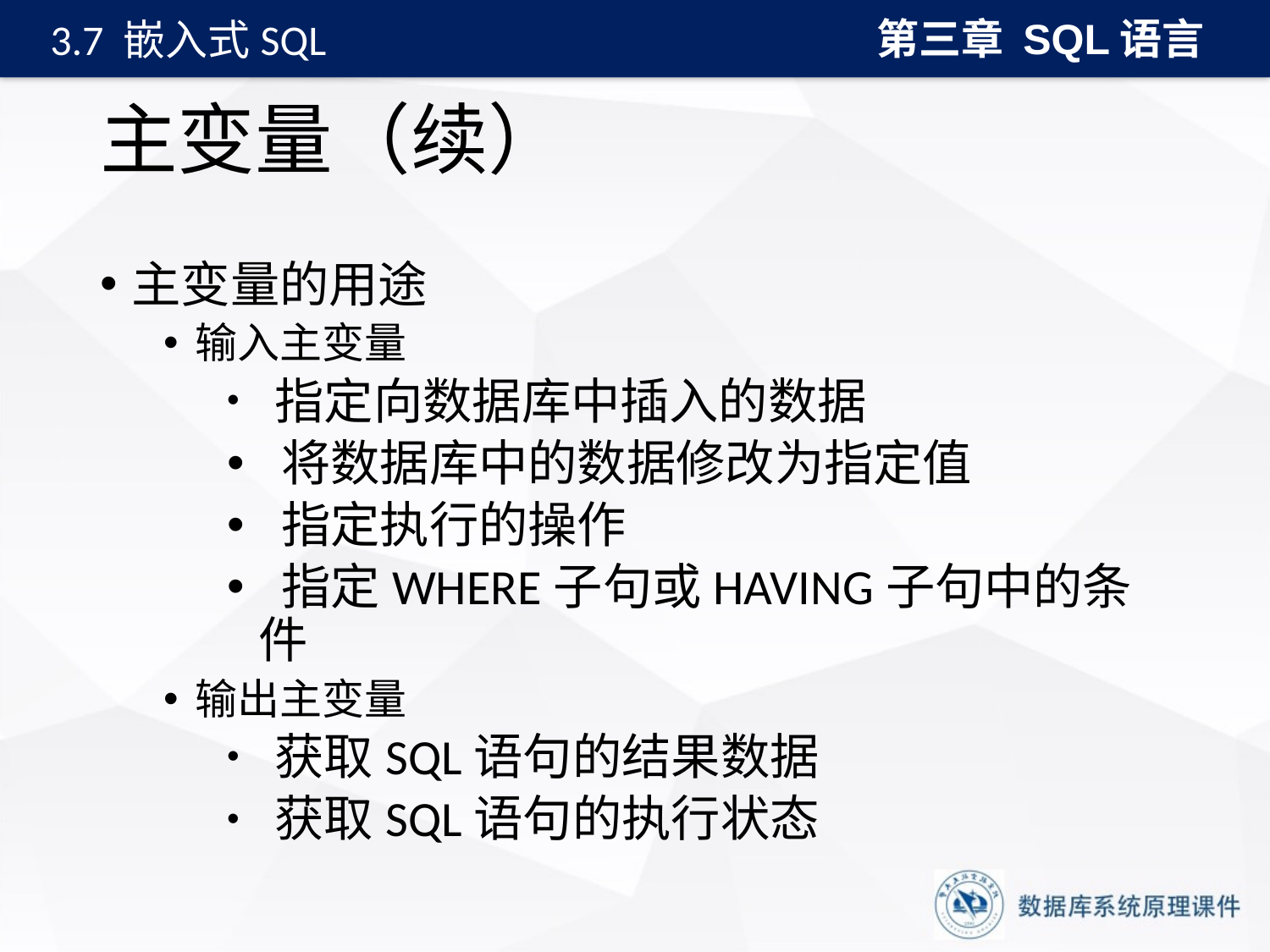

第三章 SQL语言
3.7 嵌入式SQL
# 主变量（续）
主变量的用途
输入主变量
 指定向数据库中插入的数据
 将数据库中的数据修改为指定值
 指定执行的操作
 指定WHERE子句或HAVING子句中的条件
输出主变量
 获取SQL语句的结果数据
 获取SQL语句的执行状态